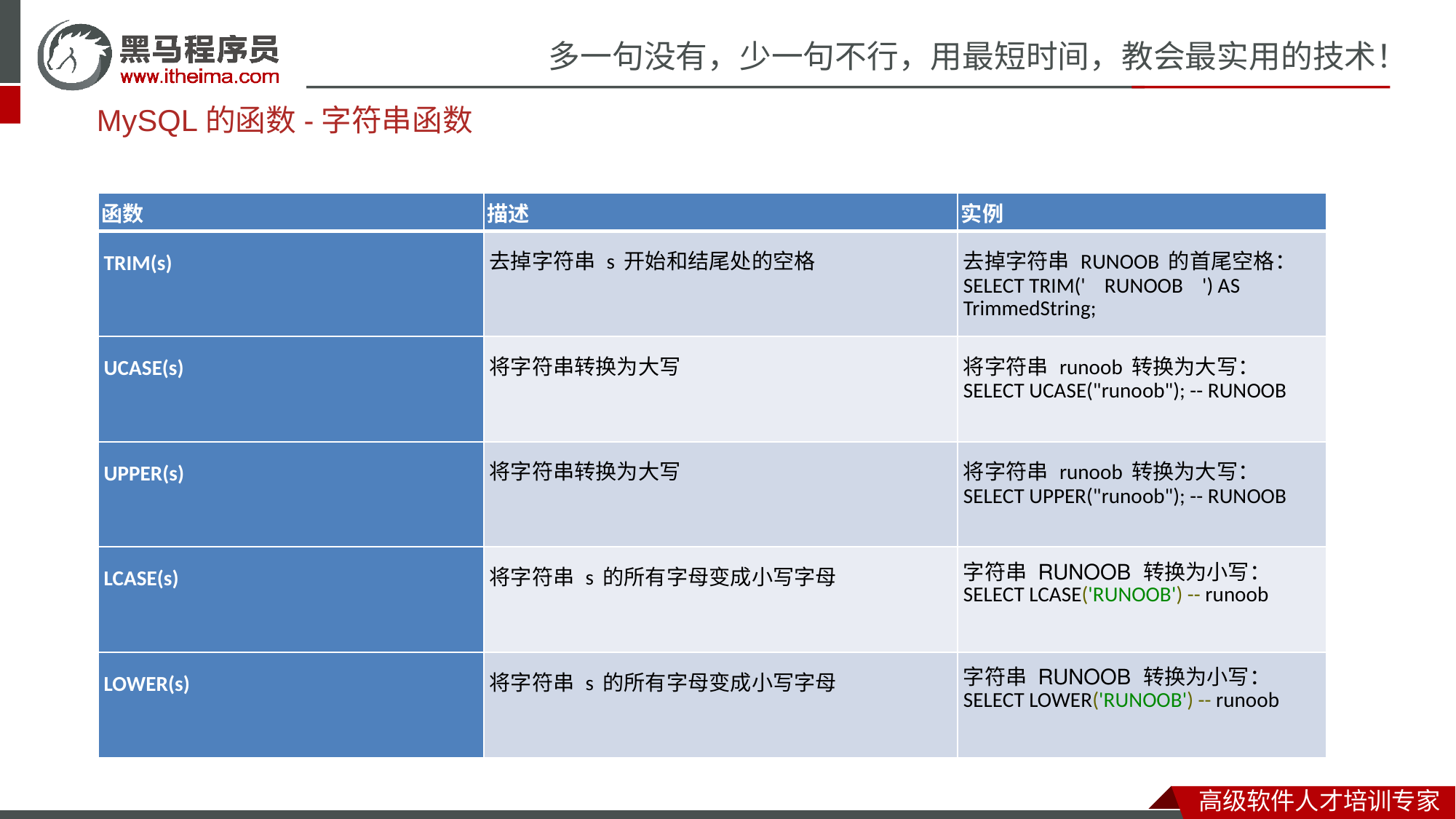

MySQL的函数-字符串函数
| 函数 | 描述 | 实例 |
| --- | --- | --- |
| TRIM(s) | 去掉字符串 s 开始和结尾处的空格 | 去掉字符串 RUNOOB 的首尾空格： SELECT TRIM(' RUNOOB ') AS TrimmedString; |
| UCASE(s) | 将字符串转换为大写 | 将字符串 runoob 转换为大写： SELECT UCASE("runoob"); -- RUNOOB |
| UPPER(s) | 将字符串转换为大写 | 将字符串 runoob 转换为大写： SELECT UPPER("runoob"); -- RUNOOB |
| LCASE(s) | 将字符串 s 的所有字母变成小写字母 | 字符串 RUNOOB 转换为小写： SELECT LCASE('RUNOOB') -- runoob |
| LOWER(s) | 将字符串 s 的所有字母变成小写字母 | 字符串 RUNOOB 转换为小写： SELECT LOWER('RUNOOB') -- runoob |